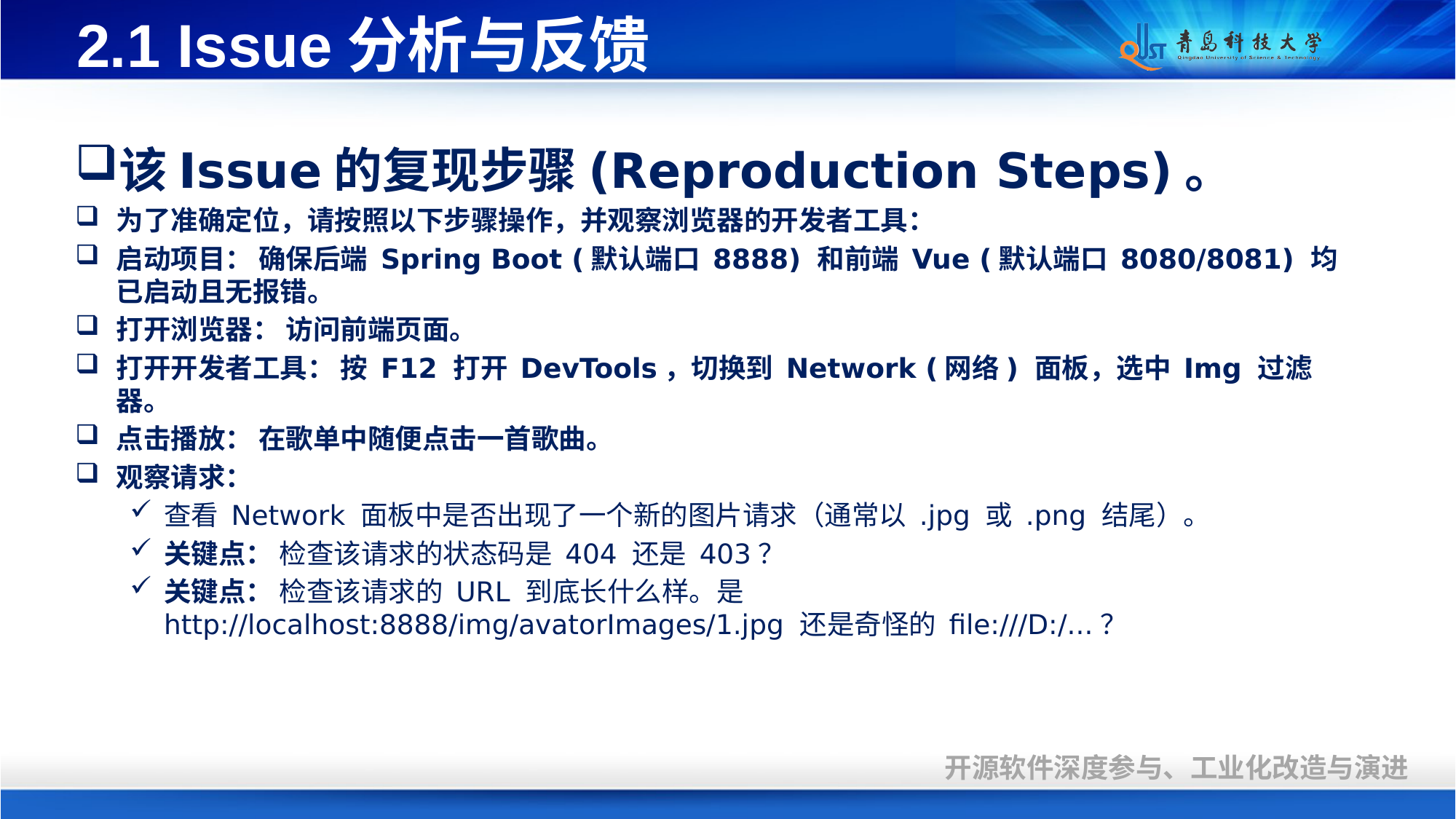

# 2.1 Issue分析与反馈
该Issue的复现步骤(Reproduction Steps)。
为了准确定位，请按照以下步骤操作，并观察浏览器的开发者工具：
启动项目： 确保后端 Spring Boot (默认端口 8888) 和前端 Vue (默认端口 8080/8081) 均已启动且无报错。
打开浏览器： 访问前端页面。
打开开发者工具： 按 F12 打开 DevTools，切换到 Network (网络) 面板，选中 Img 过滤器。
点击播放： 在歌单中随便点击一首歌曲。
观察请求：
查看 Network 面板中是否出现了一个新的图片请求（通常以 .jpg 或 .png 结尾）。
关键点： 检查该请求的状态码是 404 还是 403？
关键点： 检查该请求的 URL 到底长什么样。是 http://localhost:8888/img/avatorImages/1.jpg 还是奇怪的 file:///D:/...？